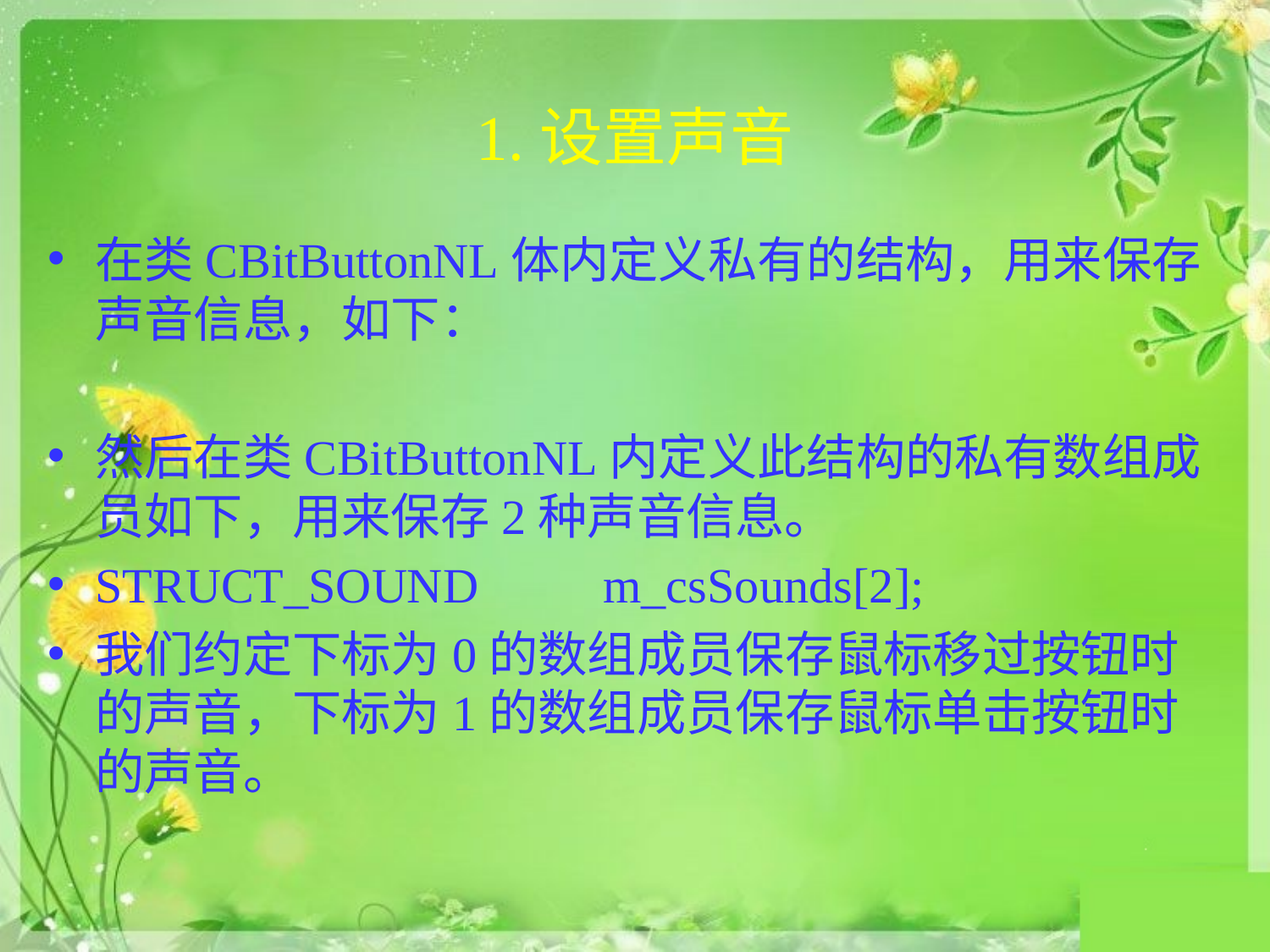

# 1.设置声音
在类CBitButtonNL体内定义私有的结构，用来保存声音信息，如下：

然后在类CBitButtonNL内定义此结构的私有数组成员如下，用来保存2种声音信息。
STRUCT_SOUND	m_csSounds[2];
我们约定下标为0的数组成员保存鼠标移过按钮时的声音，下标为1的数组成员保存鼠标单击按钮时的声音。